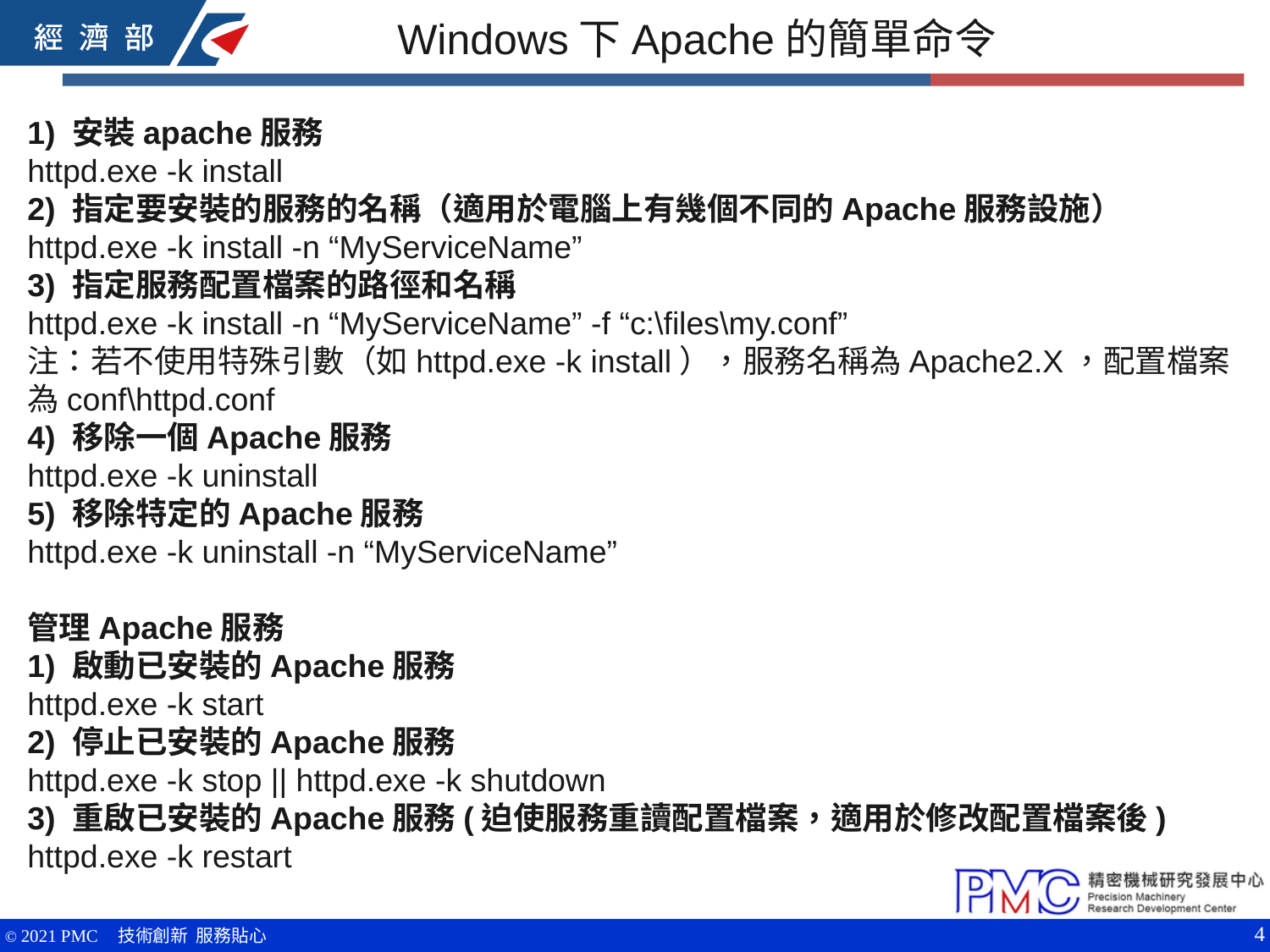

Windows下Apache的簡單命令

1) 安裝apache服務
httpd.exe -k install
2) 指定要安裝的服務的名稱（適用於電腦上有幾個不同的Apache服務設施）
httpd.exe -k install -n “MyServiceName”
3) 指定服務配置檔案的路徑和名稱
httpd.exe -k install -n “MyServiceName” -f “c:\files\my.conf”
注：若不使用特殊引數（如httpd.exe -k install），服務名稱為Apache2.X，配置檔案為conf\httpd.conf
4) 移除一個Apache服務
httpd.exe -k uninstall
5) 移除特定的Apache服務
httpd.exe -k uninstall -n “MyServiceName”

管理Apache服務
1) 啟動已安裝的Apache服務
httpd.exe -k start
2) 停止已安裝的Apache服務
httpd.exe -k stop || httpd.exe -k shutdown
3) 重啟已安裝的Apache服務(迫使服務重讀配置檔案，適用於修改配置檔案後)
httpd.exe -k restart
4